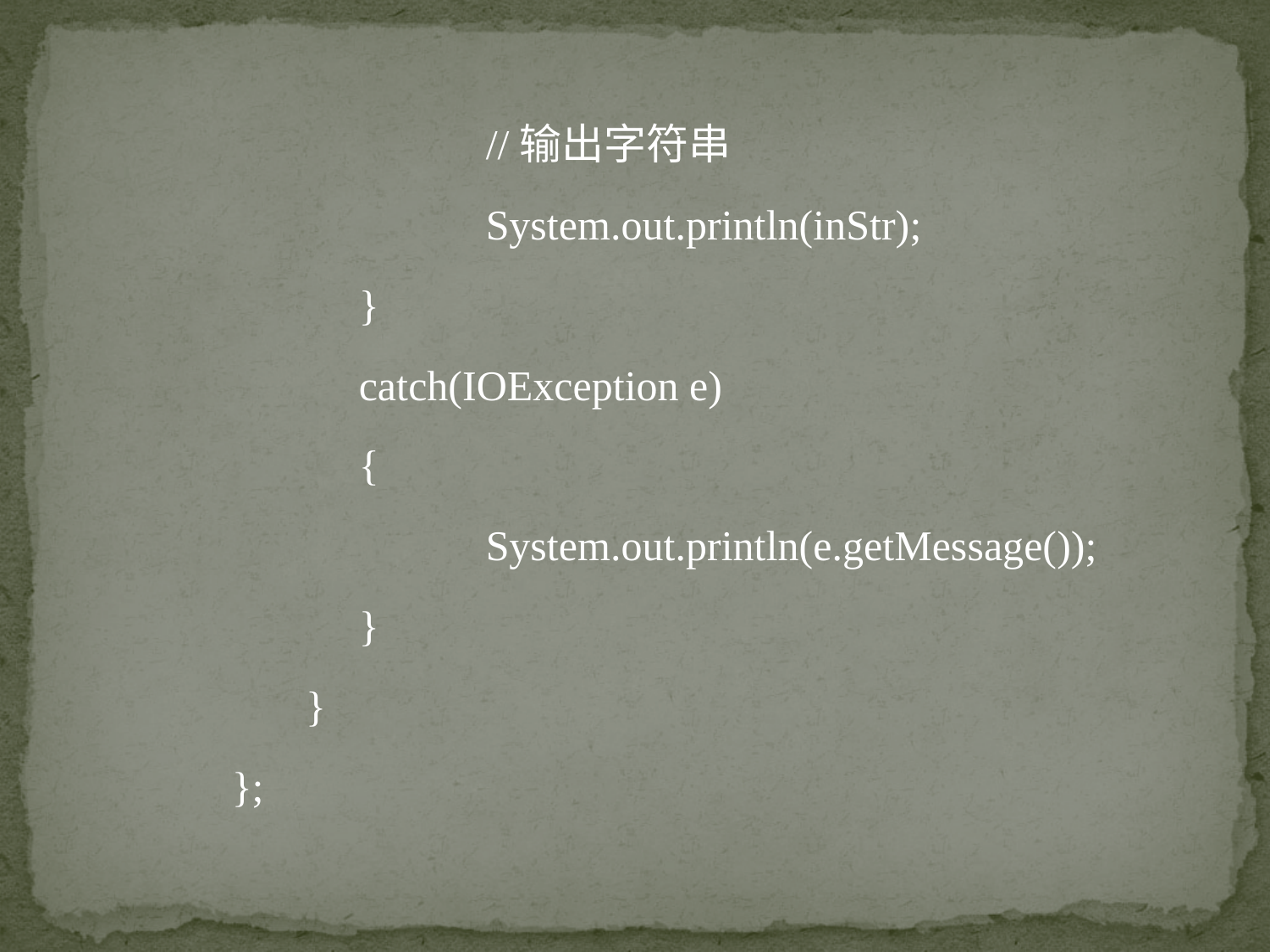

//输出字符串
		System.out.println(inStr);
	}
	catch(IOException e)
	{
		System.out.println(e.getMessage());
	}
       }
};